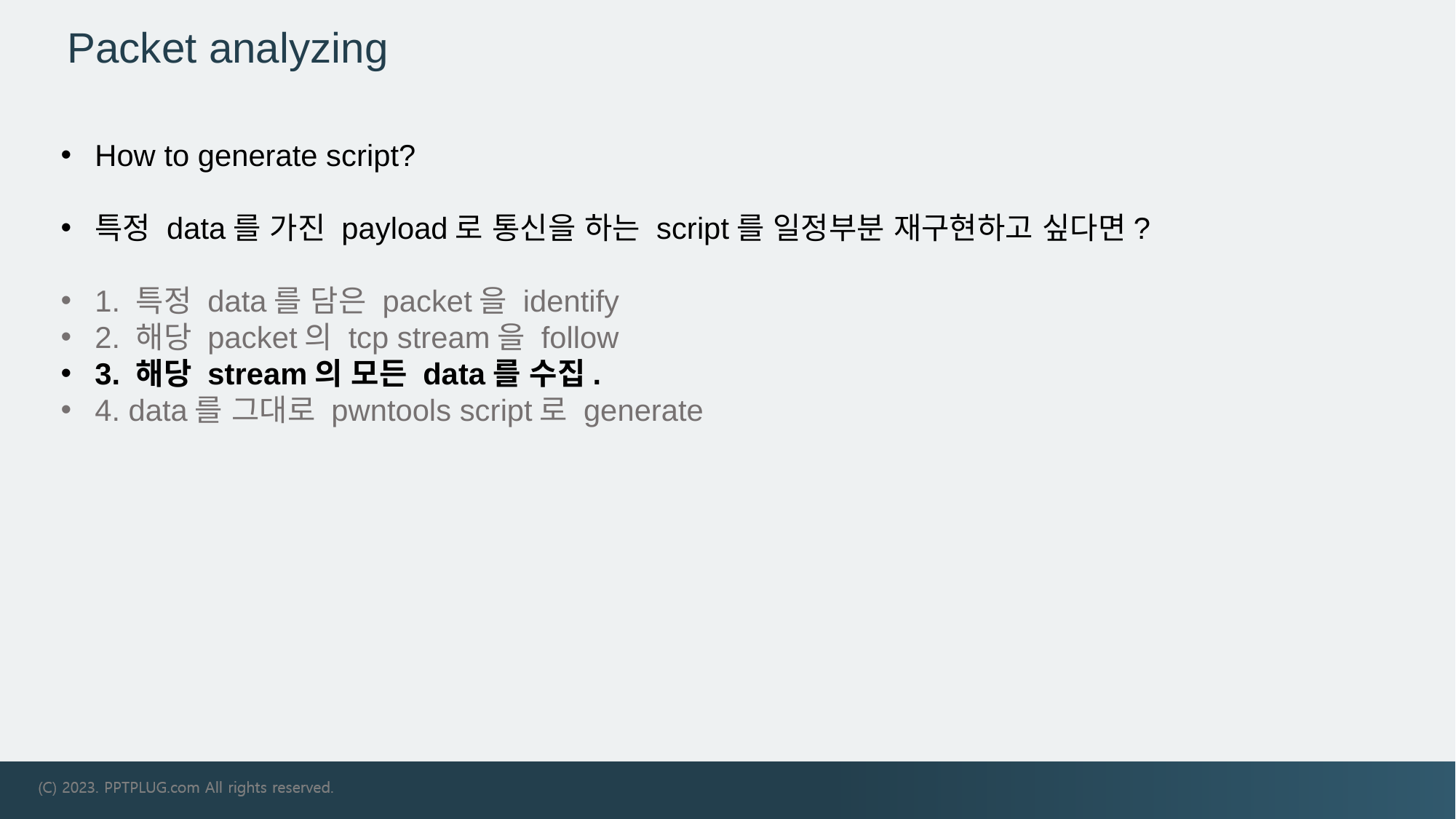

# Packet analyzing
How to generate script?

특정 data를 가진 payload로 통신을 하는 script를 일정부분 재구현하고 싶다면?

1. 특정 data를 담은 packet을 identify
2. 해당 packet의 tcp stream을 follow
3. 해당 stream의 모든 data를 수집.
4. data를 그대로 pwntools script로 generate